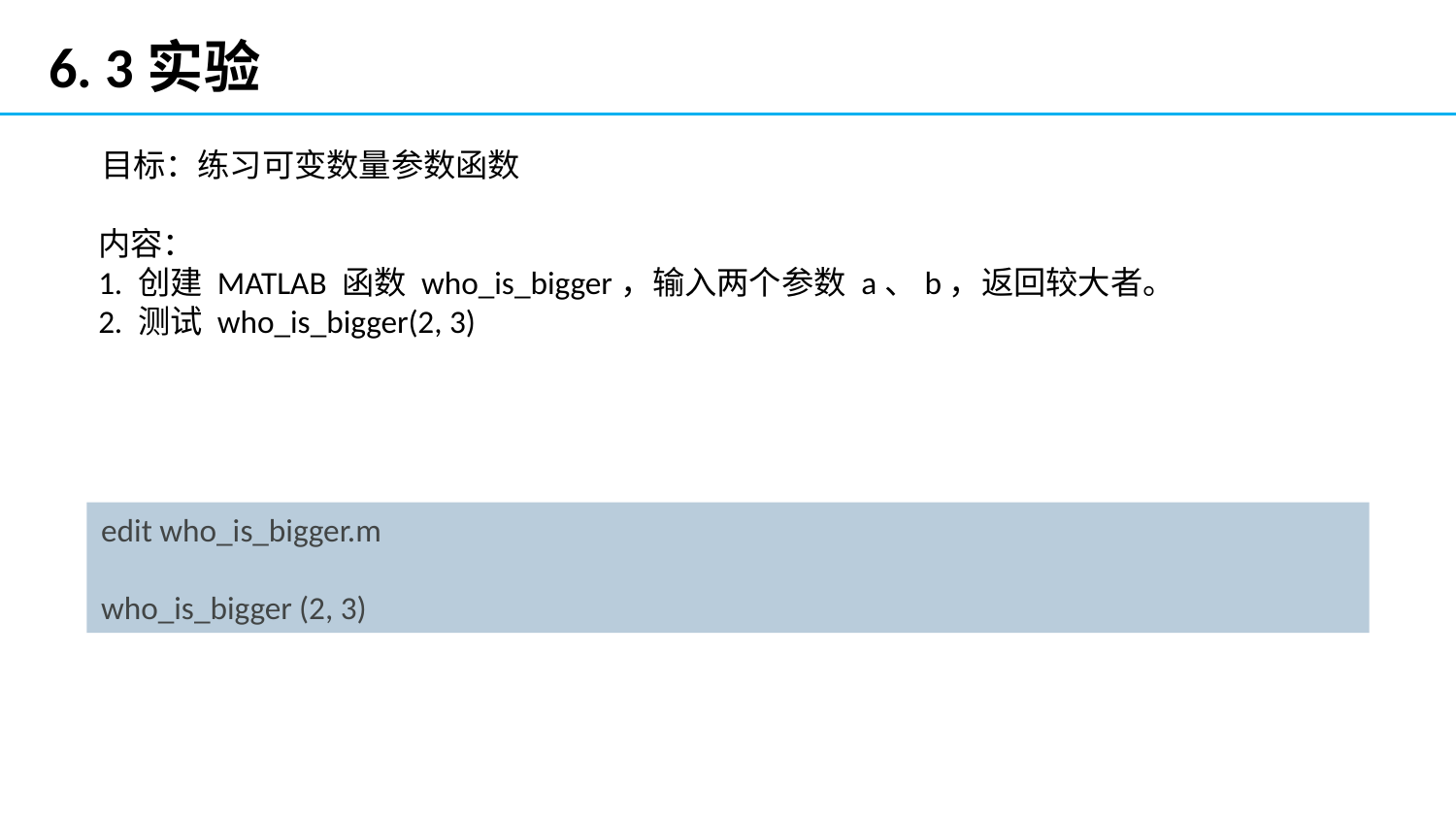

# 6. 3实验
目标：练习可变数量参数函数
内容：
1. 创建 MATLAB 函数 who_is_bigger，输入两个参数 a、b，返回较大者。
2. 测试 who_is_bigger(2, 3)
edit who_is_bigger.m

who_is_bigger (2, 3)